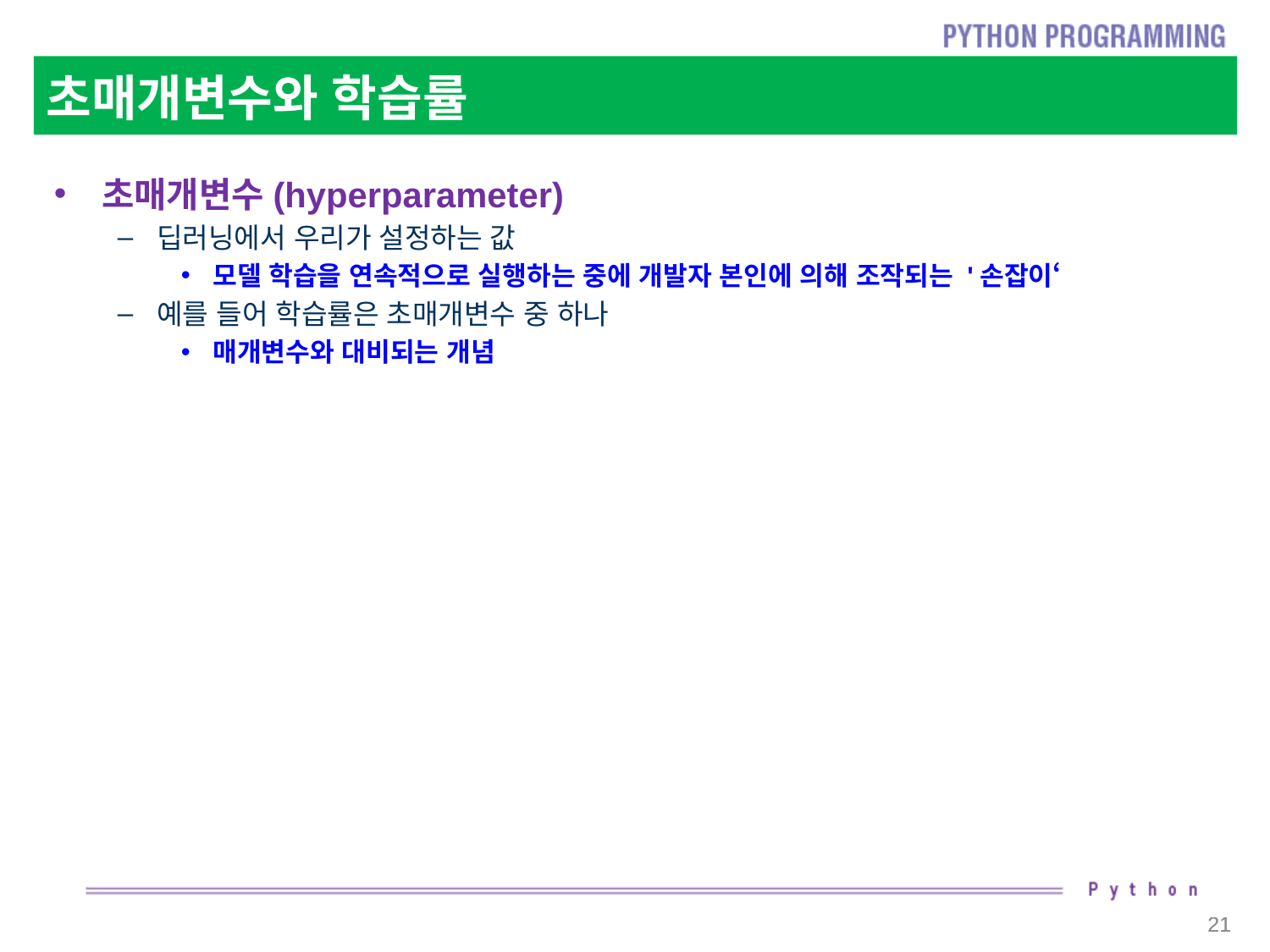

# 초매개변수와 학습률
초매개변수(hyperparameter)
딥러닝에서 우리가 설정하는 값
모델 학습을 연속적으로 실행하는 중에 개발자 본인에 의해 조작되는 '손잡이‘
예를 들어 학습률은 초매개변수 중 하나
매개변수와 대비되는 개념
21